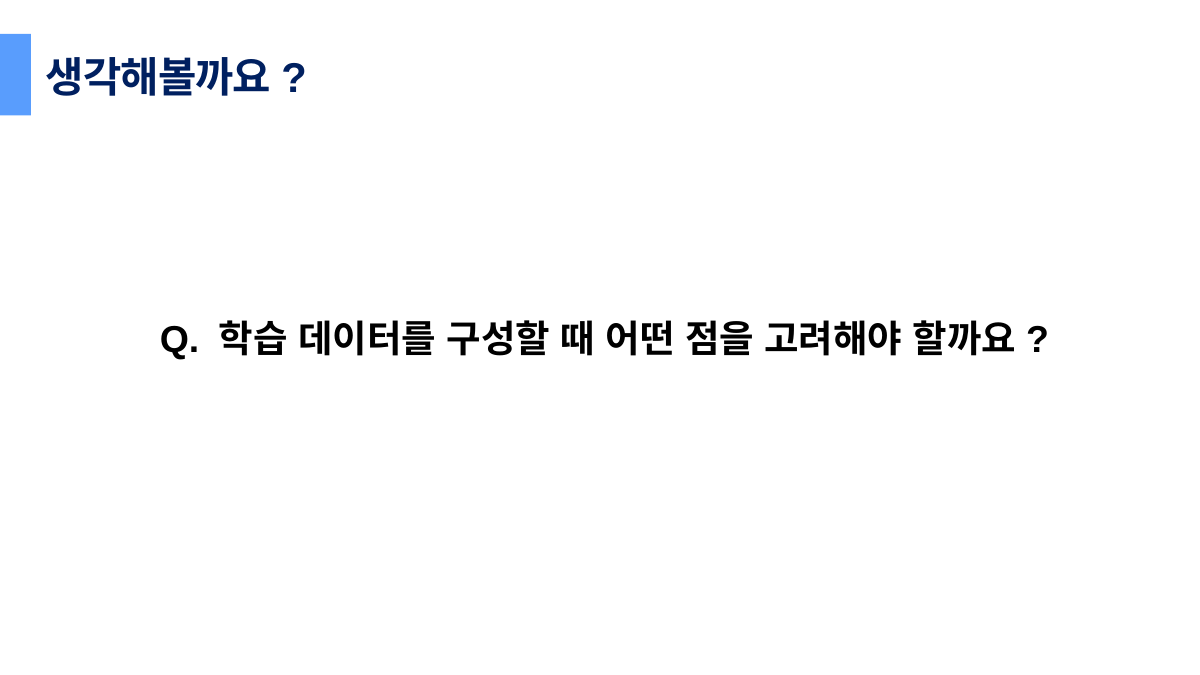

생각해볼까요?
Q. 학습 데이터를 구성할 때 어떤 점을 고려해야 할까요?